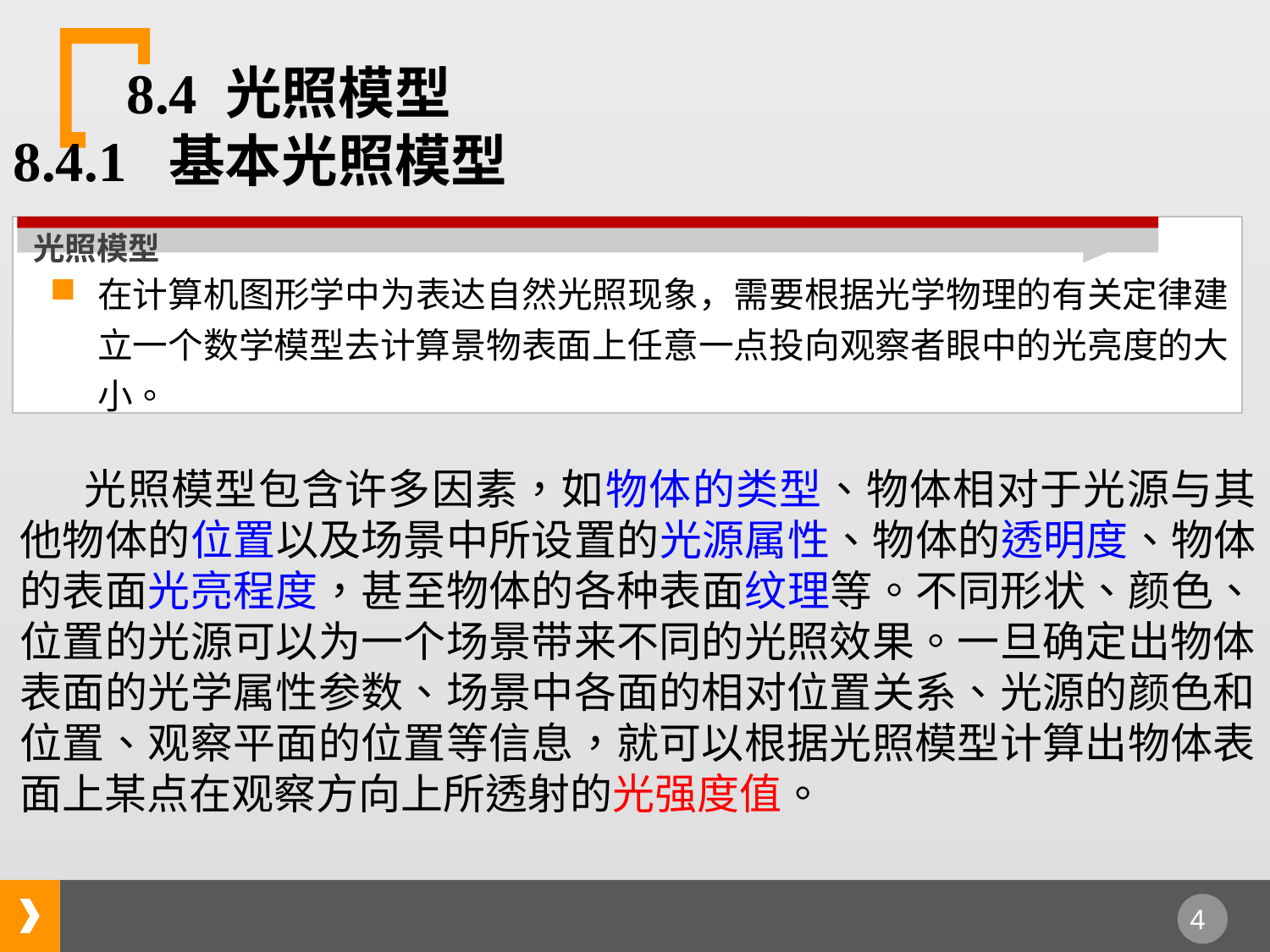

8.4 光照模型
8.4.1  基本光照模型

光照模型
在计算机图形学中为表达自然光照现象，需要根据光学物理的有关定律建立一个数学模型去计算景物表面上任意一点投向观察者眼中的光亮度的大小。
     光照模型包含许多因素，如物体的类型、物体相对于光源与其他物体的位置以及场景中所设置的光源属性、物体的透明度、物体的表面光亮程度，甚至物体的各种表面纹理等。不同形状、颜色、位置的光源可以为一个场景带来不同的光照效果。一旦确定出物体表面的光学属性参数、场景中各面的相对位置关系、光源的颜色和位置、观察平面的位置等信息，就可以根据光照模型计算出物体表面上某点在观察方向上所透射的光强度值。